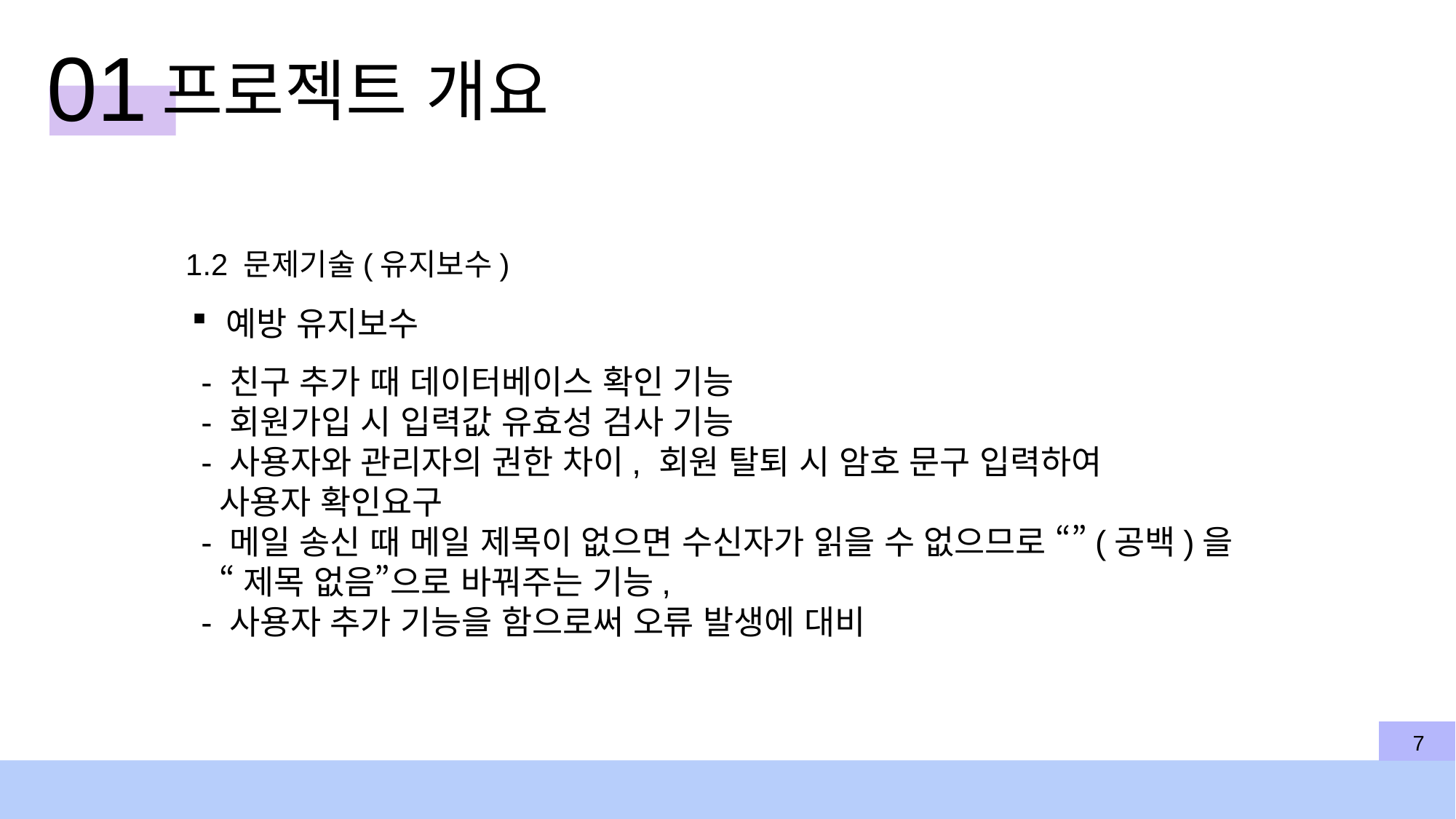

01
프로젝트 개요

1.2 문제기술(유지보수)
예방 유지보수

 - 친구 추가 때 데이터베이스 확인 기능
 - 회원가입 시 입력값 유효성 검사 기능
 - 사용자와 관리자의 권한 차이, 회원 탈퇴 시 암호 문구 입력하여
   사용자 확인요구
 - 메일 송신 때 메일 제목이 없으면 수신자가 읽을 수 없으므로 “”(공백)을
   “제목 없음”으로 바꿔주는 기능,
 - 사용자 추가 기능을 함으로써 오류 발생에 대비

7